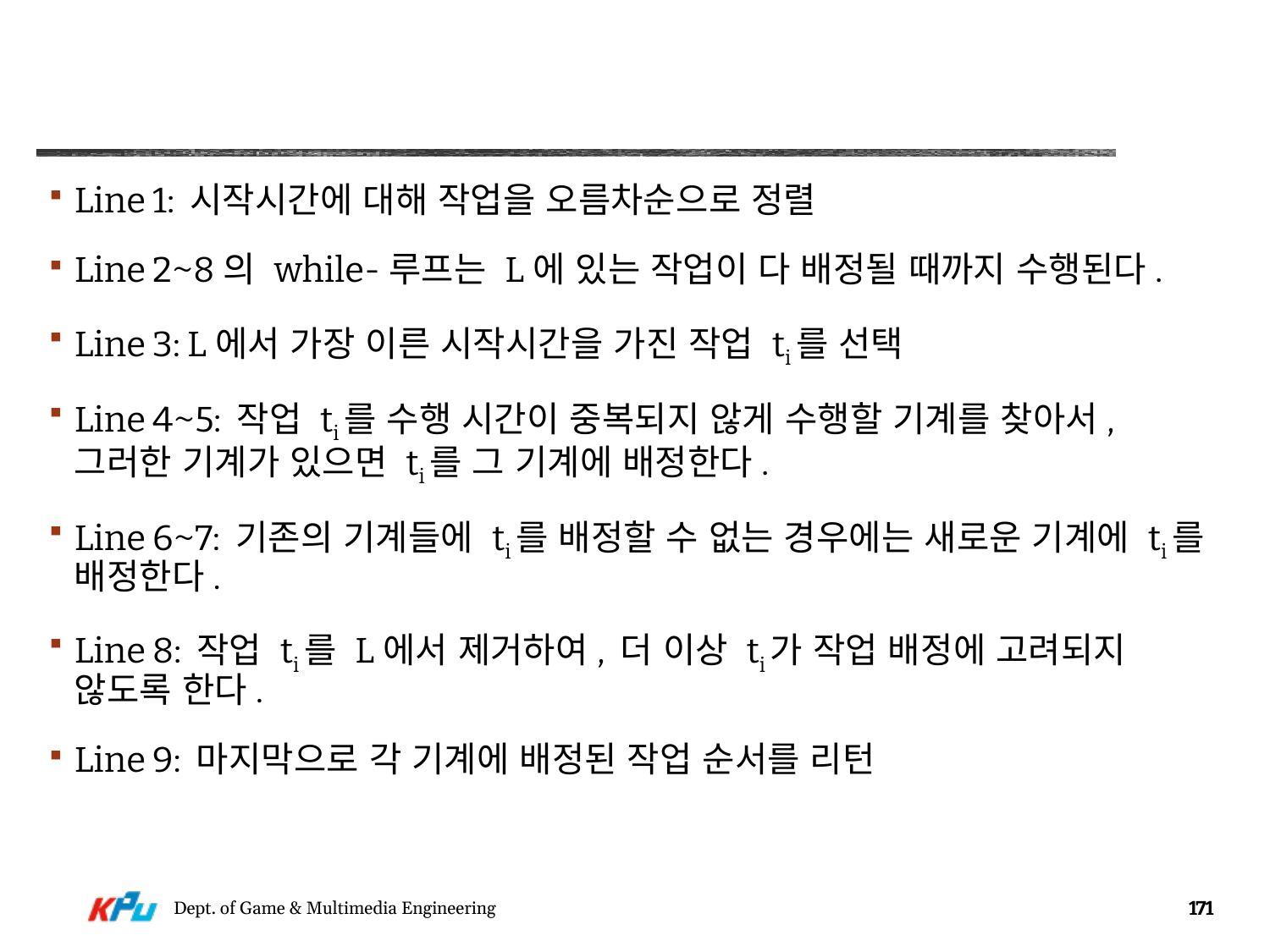

#
Line 1: 시작시간에 대해 작업을 오름차순으로 정렬
Line 2~8의 while-루프는 L에 있는 작업이 다 배정될 때까지 수행된다.
Line 3: L에서 가장 이른 시작시간을 가진 작업 ti를 선택
Line 4~5: 작업 ti를 수행 시간이 중복되지 않게 수행할 기계를 찾아서, 그러한 기계가 있으면 ti를 그 기계에 배정한다.
Line 6~7: 기존의 기계들에 ti를 배정할 수 없는 경우에는 새로운 기계에 ti를 배정한다.
Line 8: 작업 ti를 L에서 제거하여, 더 이상 ti가 작업 배정에 고려되지 않도록 한다.
Line 9: 마지막으로 각 기계에 배정된 작업 순서를 리턴
Dept. of Game & Multimedia Engineering
171